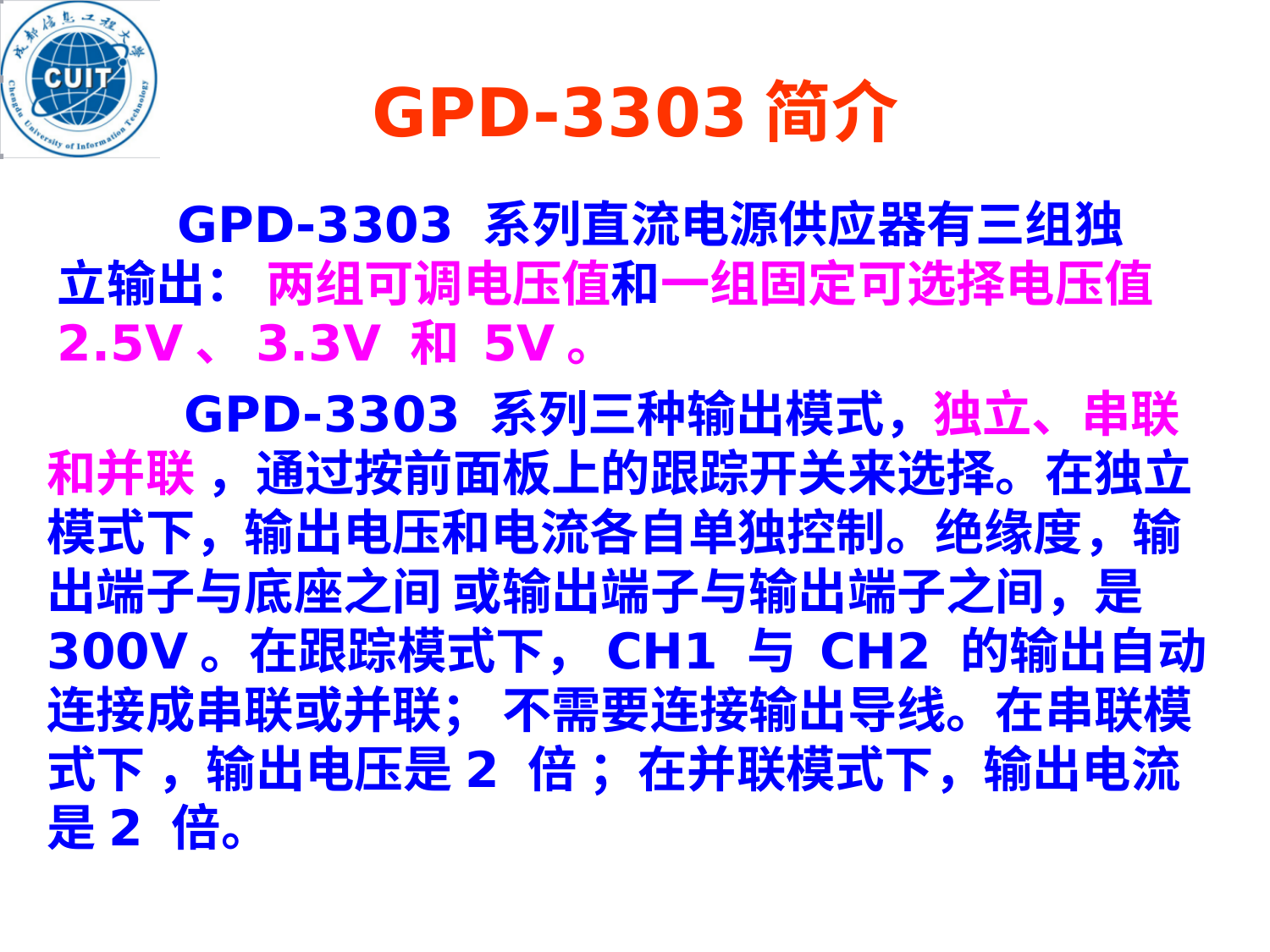

# GPD-3303简介
       GPD-3303 系列直流电源供应器有三组独立输出： 两组可调电压值和一组固定可选择电压值 2.5V、3.3V 和 5V。
        GPD-3303 系列三种输出模式，独立、串联和并联 ，通过按前面板上的跟踪开关来选择。在独立模式下，输出电压和电流各自单独控制。绝缘度，输出端子与底座之间 或输出端子与输出端子之间，是300V。在跟踪模式下，CH1 与 CH2 的输出自动连接成串联或并联； 不需要连接输出导线。在串联模式下 ，输出电压是2 倍 ；在并联模式下，输出电流是2 倍。